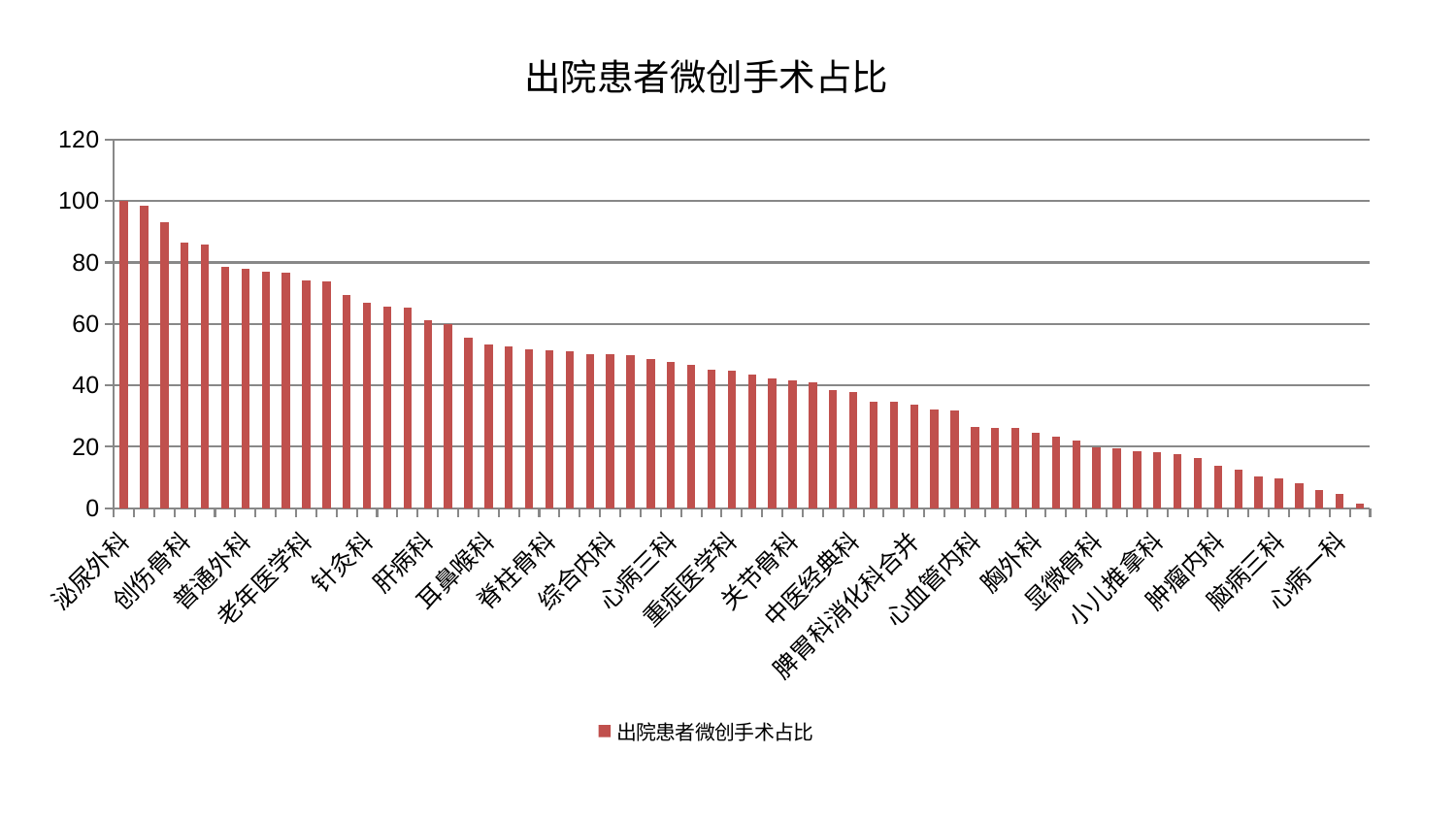

### Chart: 出院患者微创手术占比

| Category | 出院患者微创手术占比 |
|---|---|
| 泌尿外科 | 100.0 |
| 周围血管科 | 98.64255322816607 |
| 男科 | 93.26271173192423 |
| 创伤骨科 | 86.3671611561318 |
| 风湿病科 | 85.9886238555193 |
| 神经外科 | 78.43327935076539 |
| 普通外科 | 77.83415829612217 |
| 心病四科 | 77.09862404649932 |
| 医院 | 76.60375184920596 |
| 老年医学科 | 74.21512206973726 |
| 身心医学科 | 73.95605960944305 |
| 美容皮肤科 | 69.47268175306884 |
| 针灸科 | 66.9479108615041 |
| 心病二科 | 65.58025780027715 |
| 中医外治中心 | 65.18977063983324 |
| 肝病科 | 61.095083379556144 |
| 妇科 | 60.02419486903242 |
| 东区重症医学科 | 55.582341808091506 |
| 耳鼻喉科 | 53.410620340279706 |
| 肛肠科 | 52.84214368633272 |
| 呼吸内科 | 51.7625719401677 |
| 脊柱骨科 | 51.40080636455333 |
| 眼科 | 51.20436461902881 |
| 口腔科 | 50.16613910402302 |
| 综合内科 | 50.04866250435157 |
| 脾胃病科 | 49.80509310858031 |
| 东区肾病科 | 48.53383906231189 |
| 心病三科 | 47.702048202898844 |
| 推拿科 | 46.6039549396487 |
| 神经内科 | 44.99933303543579 |
| 重症医学科 | 44.758128501333594 |
| 产科 | 43.66179183087654 |
| 骨科 | 42.16663473115248 |
| 关节骨科 | 41.779382963281805 |
| 康复科 | 40.91408974388436 |
| 运动损伤骨科 | 38.52972746365023 |
| 中医经典科 | 37.69478845861797 |
| 血液科 | 34.628423135285374 |
| 微创骨科 | 34.54285941509924 |
| 脾胃科消化科合并 | 33.707501685670735 |
| 治未病中心 | 32.058140082143915 |
| 肾病科 | 31.884166733839816 |
| 心血管内科 | 26.433601215711928 |
| 肾脏内科 | 26.152011265940242 |
| 内分泌科 | 25.99693880385163 |
| 胸外科 | 24.73007596125294 |
| 西区重症医学科 | 23.213174216806927 |
| 消化内科 | 21.886377503959658 |
| 显微骨科 | 19.723862792573527 |
| 皮肤科 | 19.49111028028592 |
| 脑病二科 | 18.615823615261718 |
| 小儿推拿科 | 18.256482280456005 |
| 小儿骨科 | 17.607514172781535 |
| 乳腺甲状腺外科 | 16.50015365522796 |
| 肿瘤内科 | 13.698796540657755 |
| 脑病一科 | 12.54496670653534 |
| 妇科妇二科合并 | 10.322993007927222 |
| 脑病三科 | 9.829456933520042 |
| 肝胆外科 | 8.02390860677458 |
| 儿科 | 5.964692065485752 |
| 心病一科 | 4.53346663500553 |
| 妇二科 | 1.370157120242428 |
168